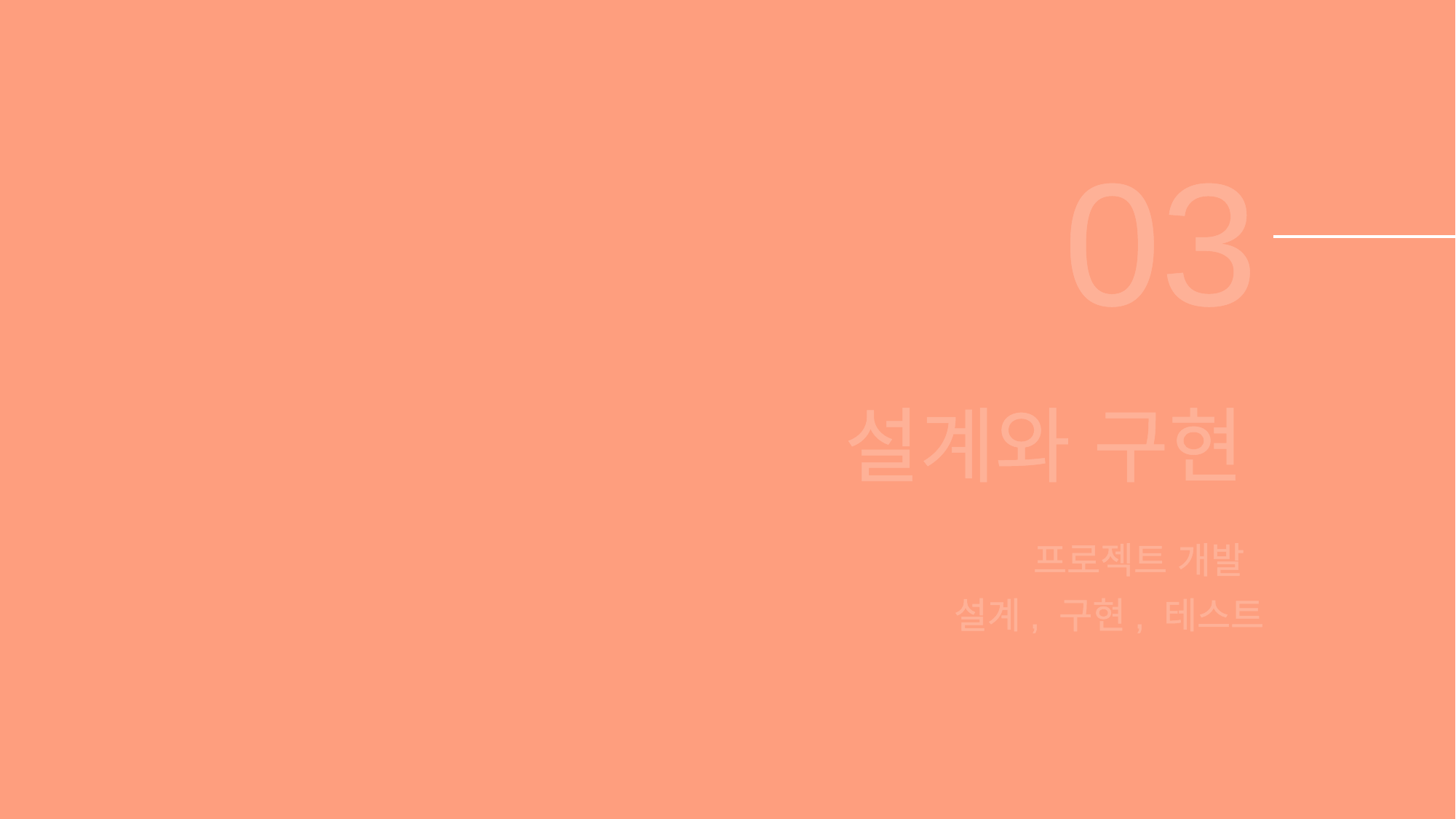

03
설계와 구현
프로젝트 개발
설계, 구현, 테스트